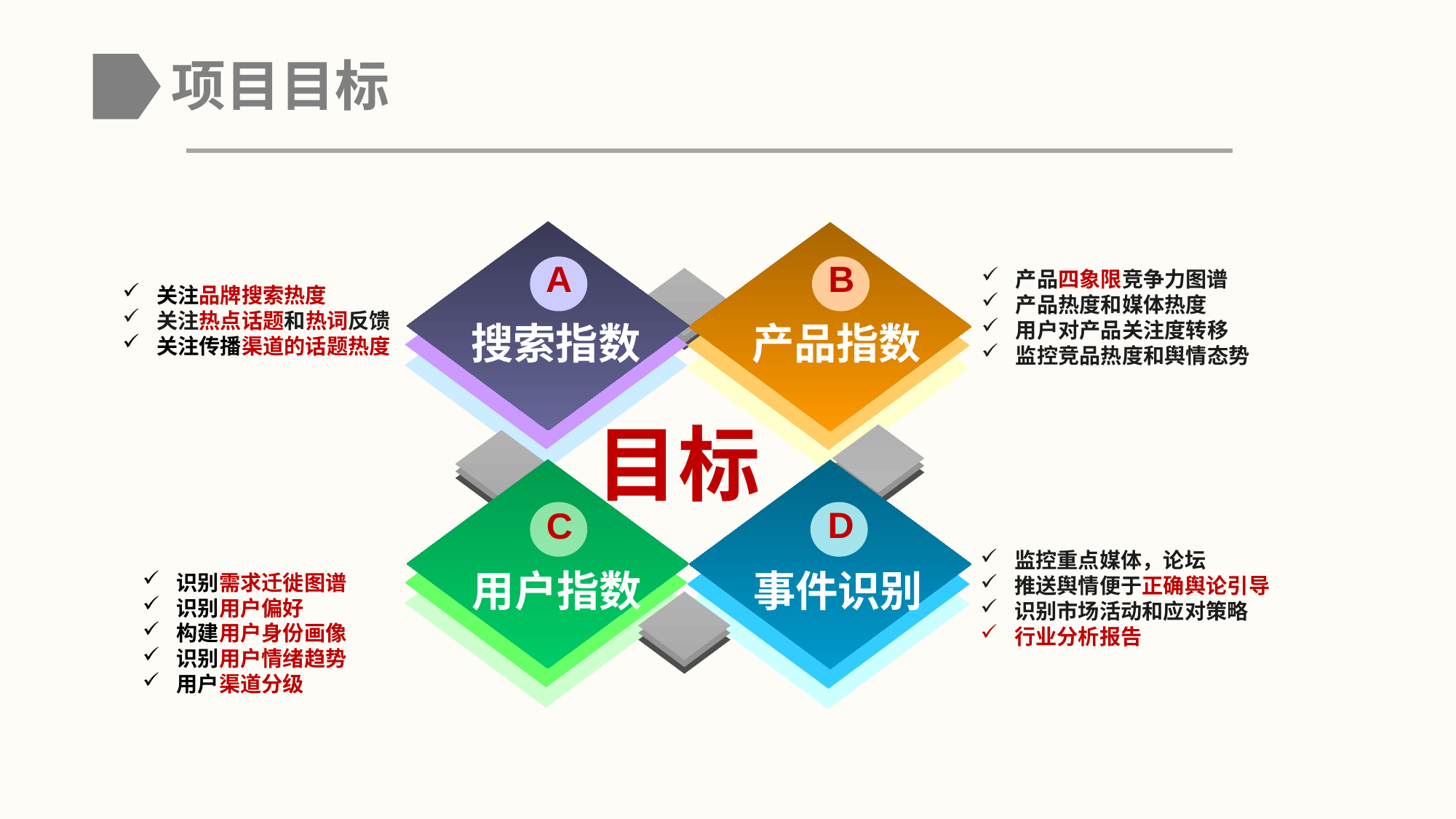

# 项目目标

A
B

产品四象限竞争力图谱
产品热度和媒体热度
用户对产品关注度转移
监控竞品热度和舆情态势

关注品牌搜索热度
关注热点话题和热词反馈
关注传播渠道的话题热度
搜索指数
产品指数
目标

D
C

监控重点媒体，论坛
推送舆情便于正确舆论引导
识别市场活动和应对策略
行业分析报告
用户指数
事件识别
识别需求迁徙图谱
识别用户偏好
构建用户身份画像
识别用户情绪趋势
用户渠道分级